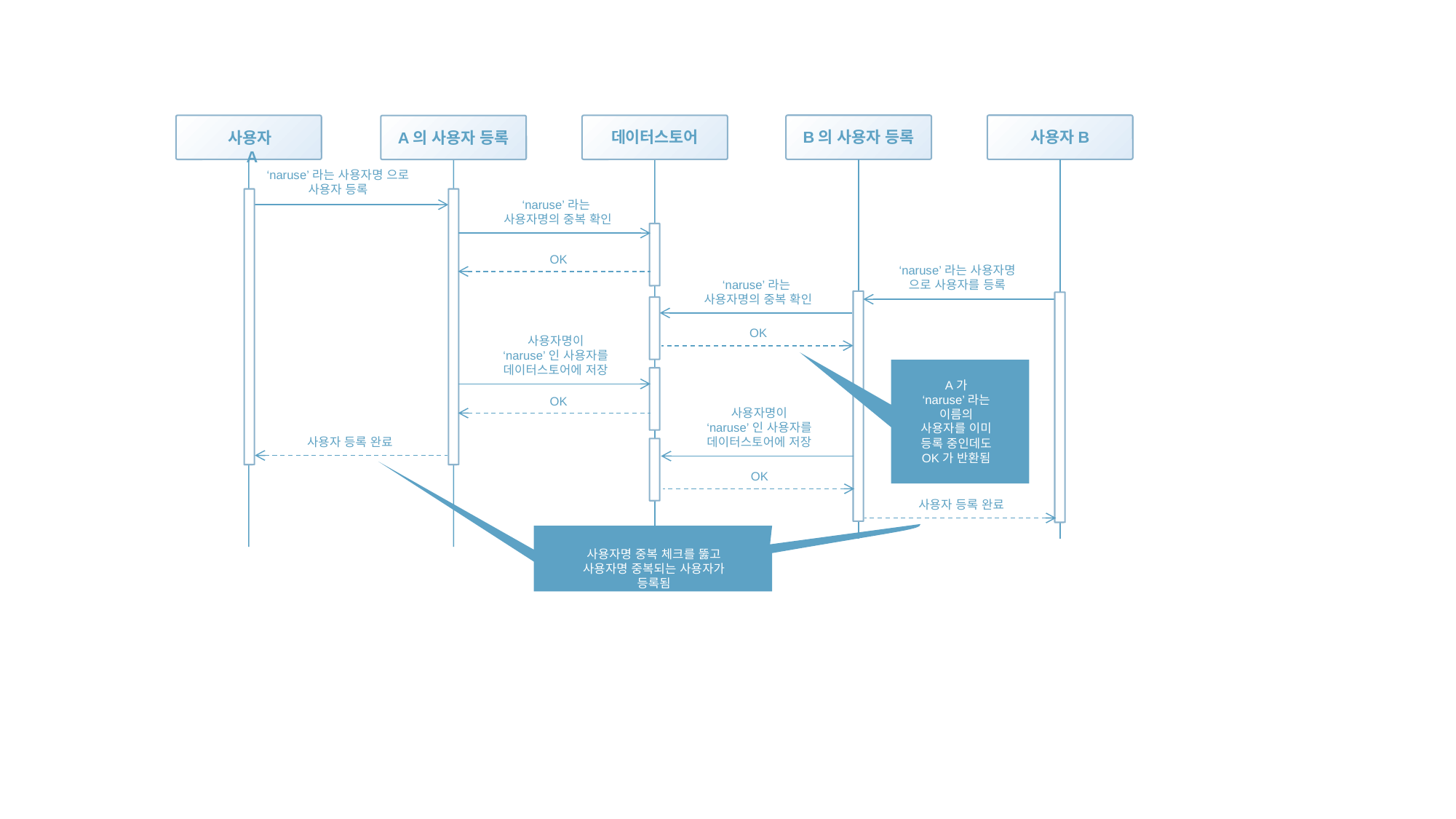

B의 사용자 등록

사용자B

데이터스토어

사용자A

A의 사용자 등록
‘naruse’라는 사용자명 으로 사용자 등록

‘naruse’라는
사용자명의 중복 확인

OK
‘naruse’라는 사용자명
으로 사용자를 등록
‘naruse’라는
사용자명의 중복 확인

OK
사용자명이
‘naruse’인 사용자를
데이터스토어에 저장

A가
‘naruse’라는
이름의
사용자를 이미
등록 중인데도
OK가 반환됨
OK
사용자명이
‘naruse’인 사용자를
데이터스토어에 저장
사용자 등록 완료

OK
사용자 등록 완료
사용자명 중복 체크를 뚫고 사용자명 중복되는 사용자가 등록됨